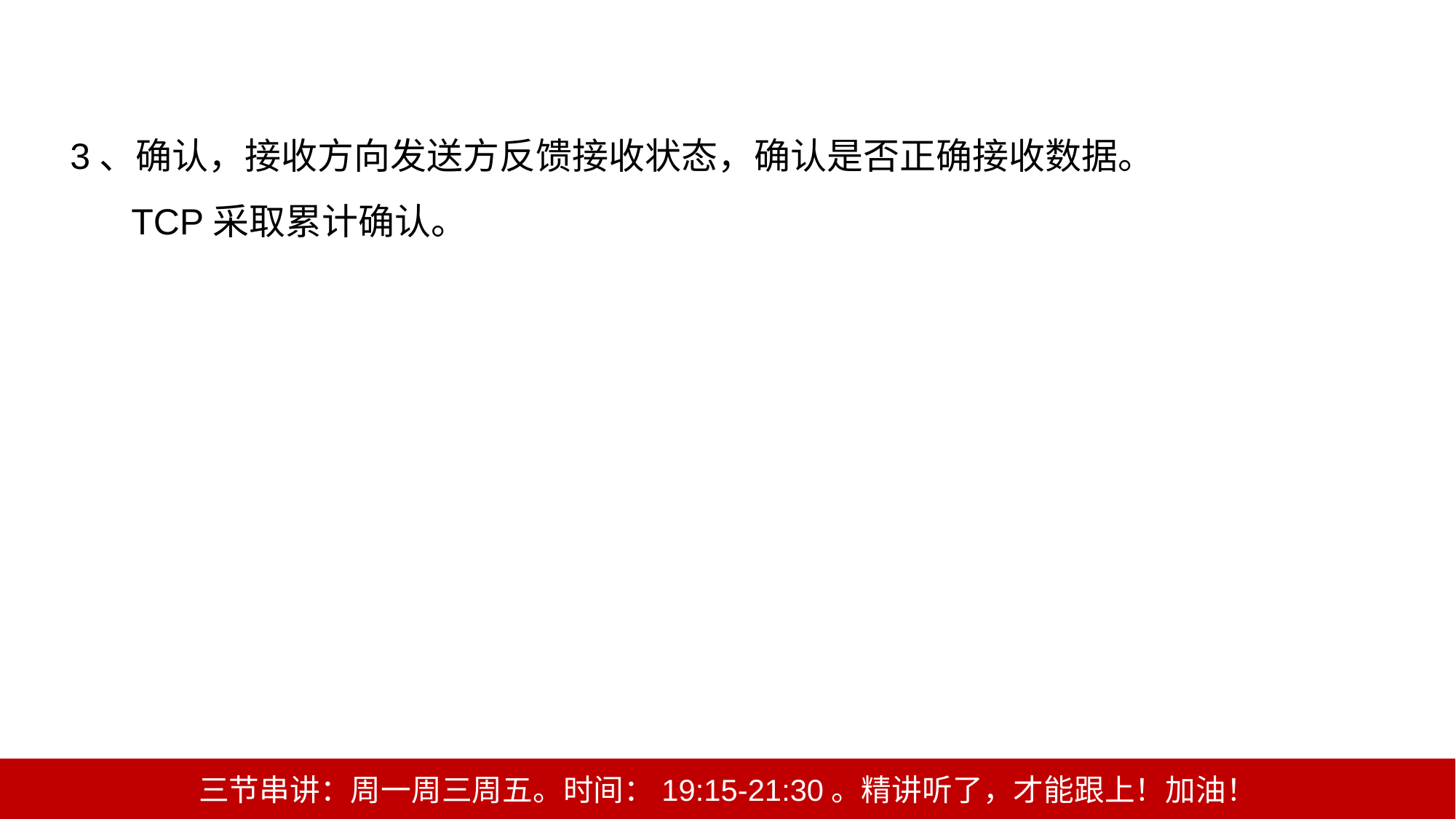

3、确认，接收方向发送方反馈接收状态，确认是否正确接收数据。
      TCP采取累计确认。
三节串讲：周一周三周五。时间：19:15-21:30。精讲听了，才能跟上！加油！